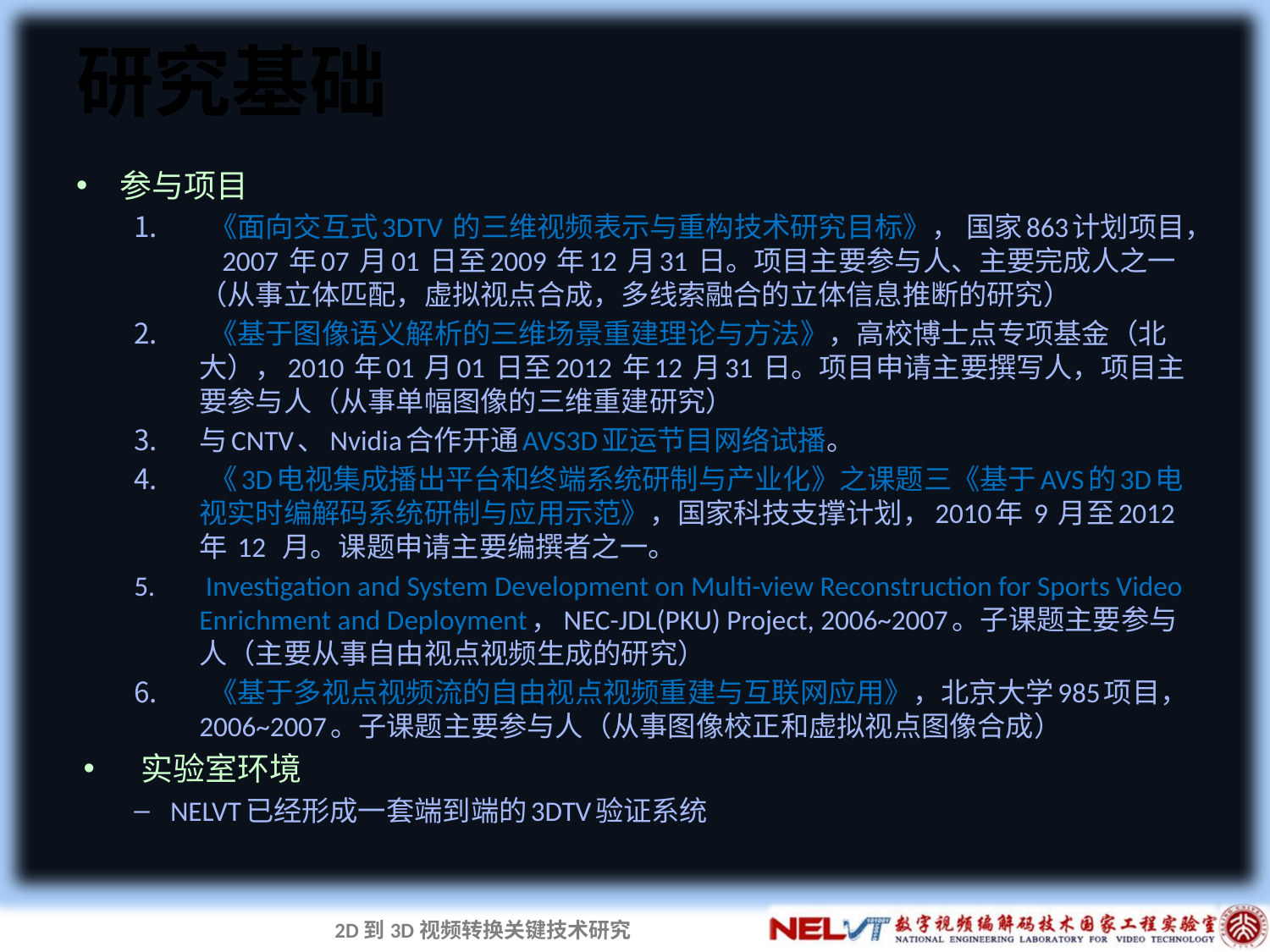

# 研究基础
参与项目
 《面向交互式3DTV 的三维视频表示与重构技术研究目标》， 国家863计划项目，   2007 年07 月01 日至2009 年12 月31 日。项目主要参与人、主要完成人之一（从事立体匹配，虚拟视点合成，多线索融合的立体信息推断的研究）
 《基于图像语义解析的三维场景重建理论与方法》，高校博士点专项基金（北大），2010 年01 月01 日至2012 年12 月31 日。项目申请主要撰写人，项目主要参与人（从事单幅图像的三维重建研究）
与CNTV、Nvidia合作开通AVS3D亚运节目网络试播。
 《3D电视集成播出平台和终端系统研制与产业化》之课题三《基于AVS的3D电视实时编解码系统研制与应用示范》，国家科技支撑计划，2010年 9 月至2012年 12  月。课题申请主要编撰者之一。
 Investigation and System Development on Multi-view Reconstruction for Sports Video Enrichment and Deployment，NEC-JDL(PKU) Project, 2006~2007。子课题主要参与人（主要从事自由视点视频生成的研究）
 《基于多视点视频流的自由视点视频重建与互联网应用》，北京大学985项目，2006~2007。子课题主要参与人（从事图像校正和虚拟视点图像合成）
实验室环境
NELVT已经形成一套端到端的3DTV验证系统